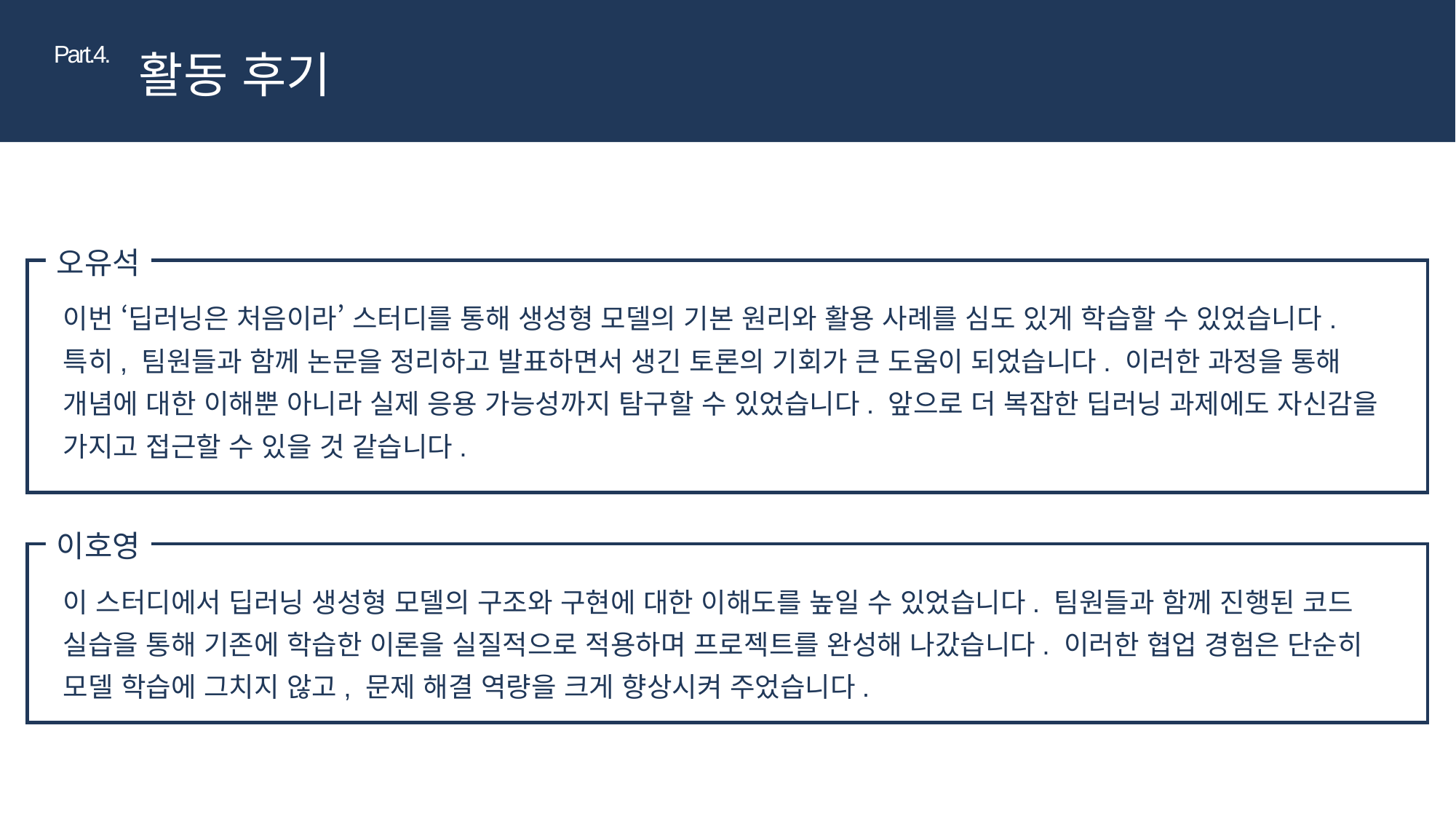

Part.4.
활동 후기
오유석

이번 ‘딥러닝은 처음이라’ 스터디를 통해 생성형 모델의 기본 원리와 활용 사례를 심도 있게 학습할 수 있었습니다. 특히, 팀원들과 함께 논문을 정리하고 발표하면서 생긴 토론의 기회가 큰 도움이 되었습니다. 이러한 과정을 통해 개념에 대한 이해뿐 아니라 실제 응용 가능성까지 탐구할 수 있었습니다. 앞으로 더 복잡한 딥러닝 과제에도 자신감을 가지고 접근할 수 있을 것 같습니다.
이호영

이 스터디에서 딥러닝 생성형 모델의 구조와 구현에 대한 이해도를 높일 수 있었습니다. 팀원들과 함께 진행된 코드 실습을 통해 기존에 학습한 이론을 실질적으로 적용하며 프로젝트를 완성해 나갔습니다. 이러한 협업 경험은 단순히 모델 학습에 그치지 않고, 문제 해결 역량을 크게 향상시켜 주었습니다.